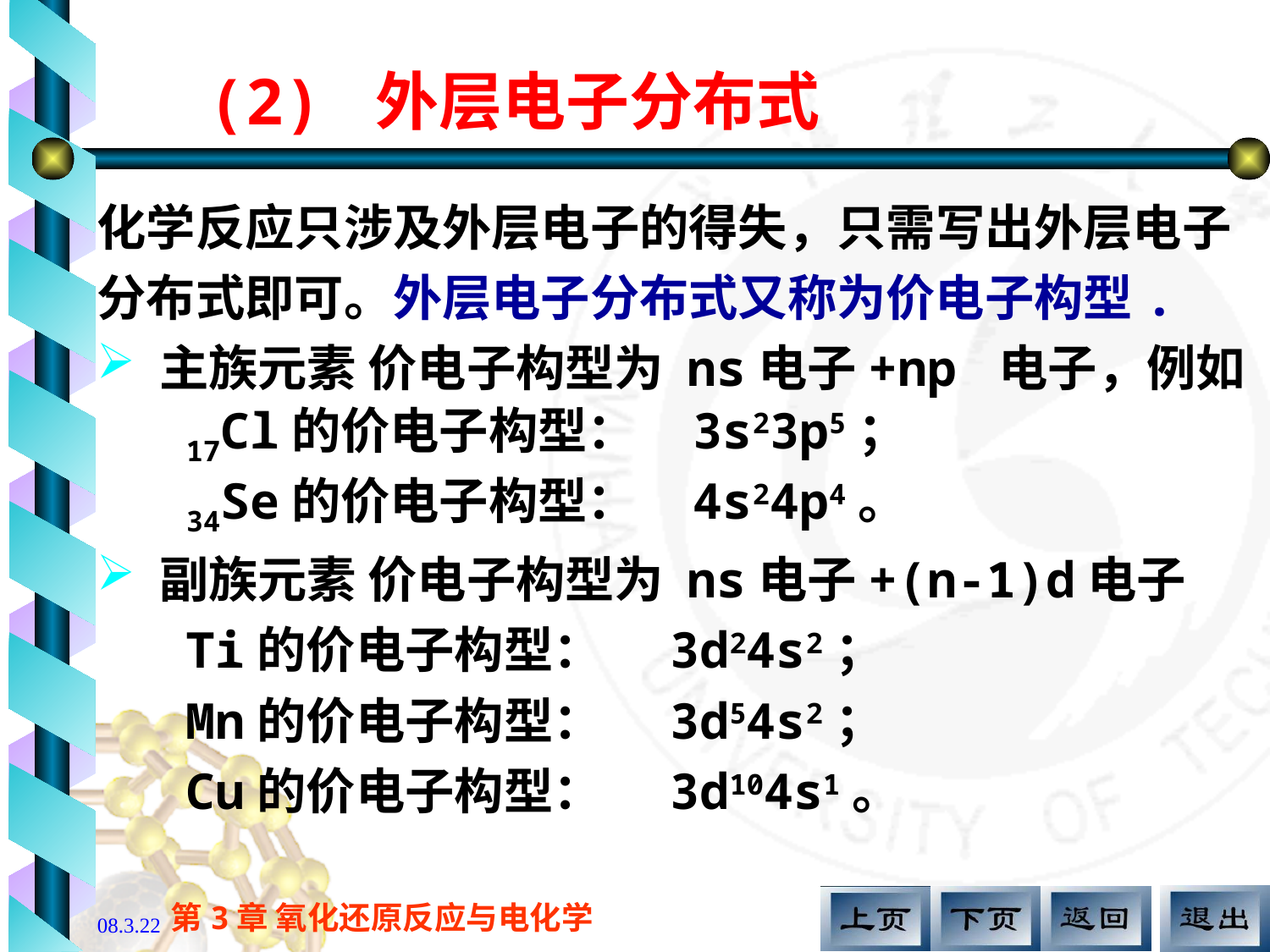

(2) 外层电子分布式
化学反应只涉及外层电子的得失，只需写出外层电子分布式即可。外层电子分布式又称为价电子构型.
 主族元素 价电子构型为 ns电子+np 电子，例如
   17Cl的价电子构型：    3s23p5；
   34Se的价电子构型：    4s24p4。
 副族元素 价电子构型为 ns电子+(n-1)d电子
   Ti的价电子构型：     3d24s2；
   Mn的价电子构型：     3d54s2；
   Cu的价电子构型：     3d104s1。